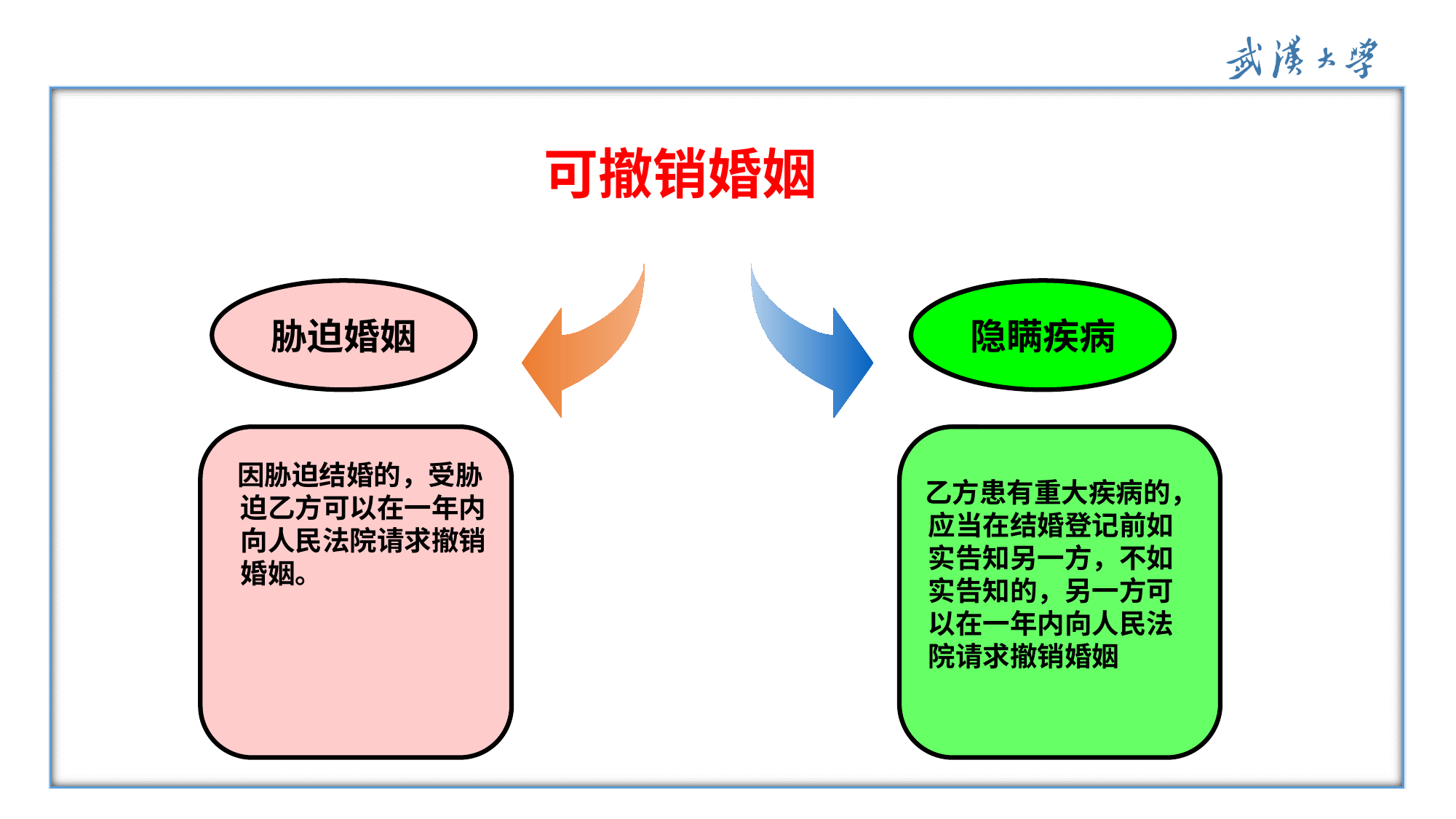

可撤销婚姻

胁迫婚姻
隐瞒疾病

     因胁迫结婚的，受胁迫乙方可以在一年内向人民法院请求撤销婚姻。
     乙方患有重大疾病的，应当在结婚登记前如实告知另一方，不如实告知的，另一方可以在一年内向人民法院请求撤销婚姻